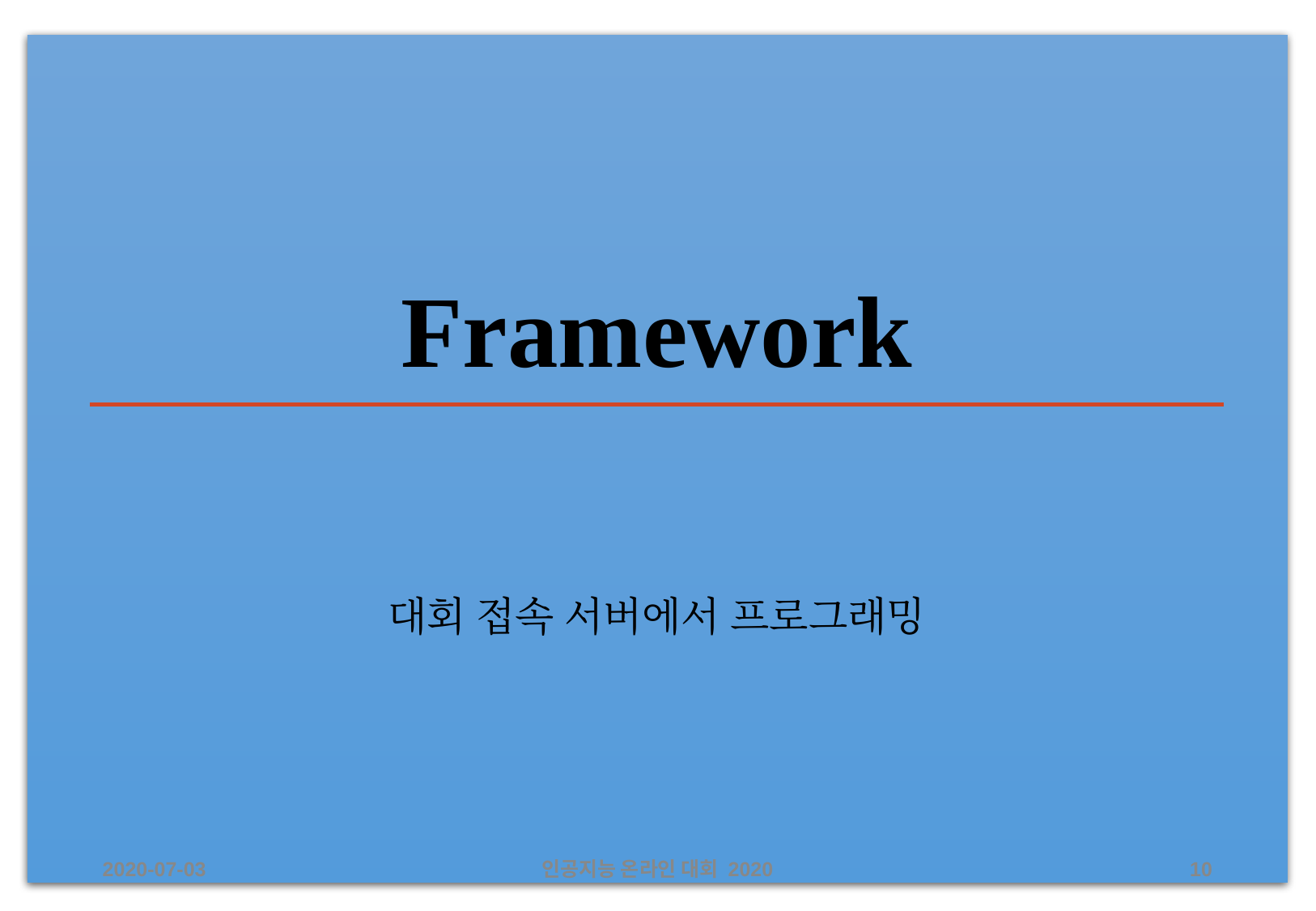

# Framework
대회 접속 서버에서 프로그래밍
2020-07-03
인공지능 온라인 대회 2020
10